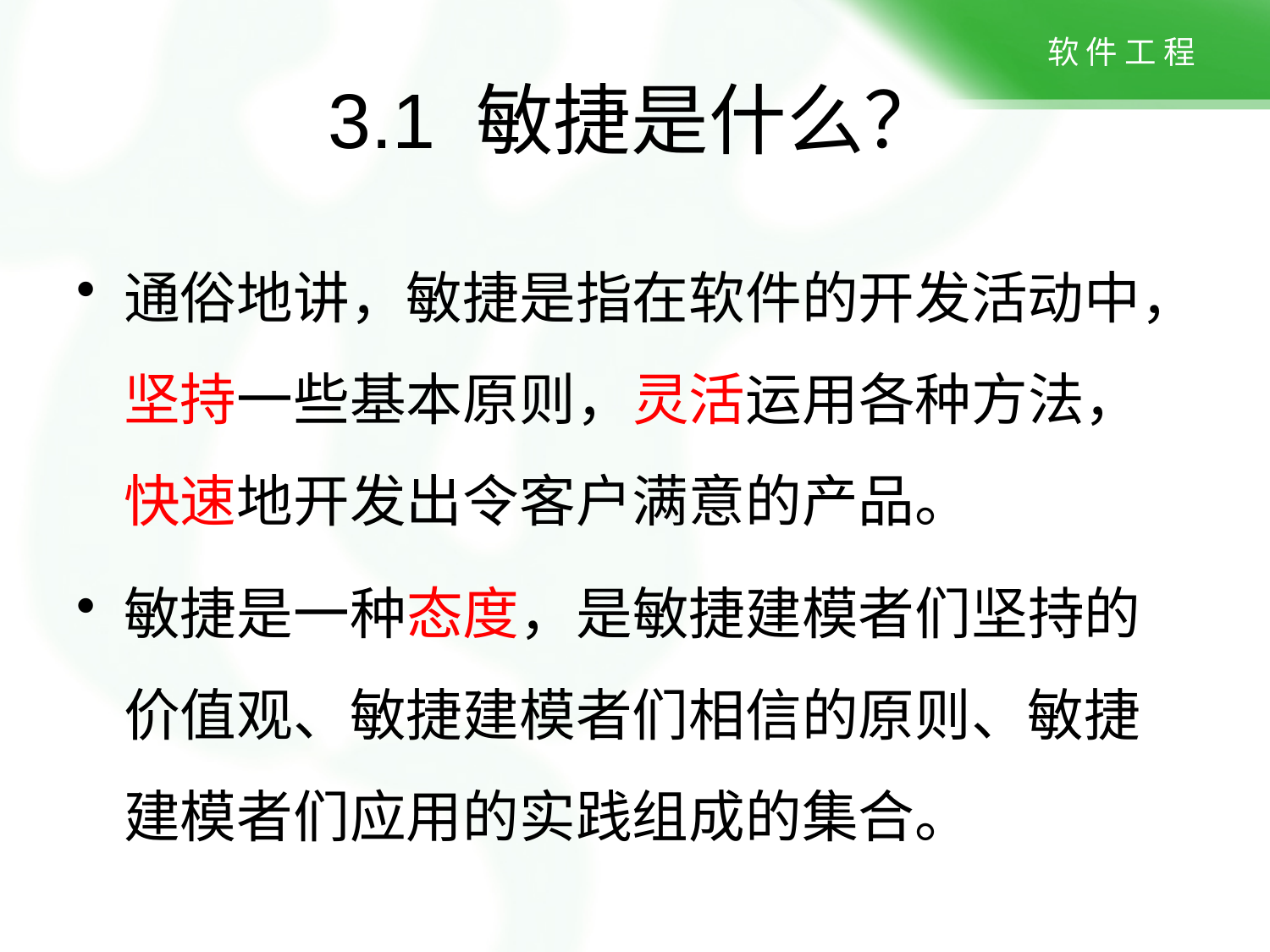

3.1 敏捷是什么？
通俗地讲，敏捷是指在软件的开发活动中，坚持一些基本原则，灵活运用各种方法，快速地开发出令客户满意的产品。
敏捷是一种态度，是敏捷建模者们坚持的价值观、敏捷建模者们相信的原则、敏捷建模者们应用的实践组成的集合。